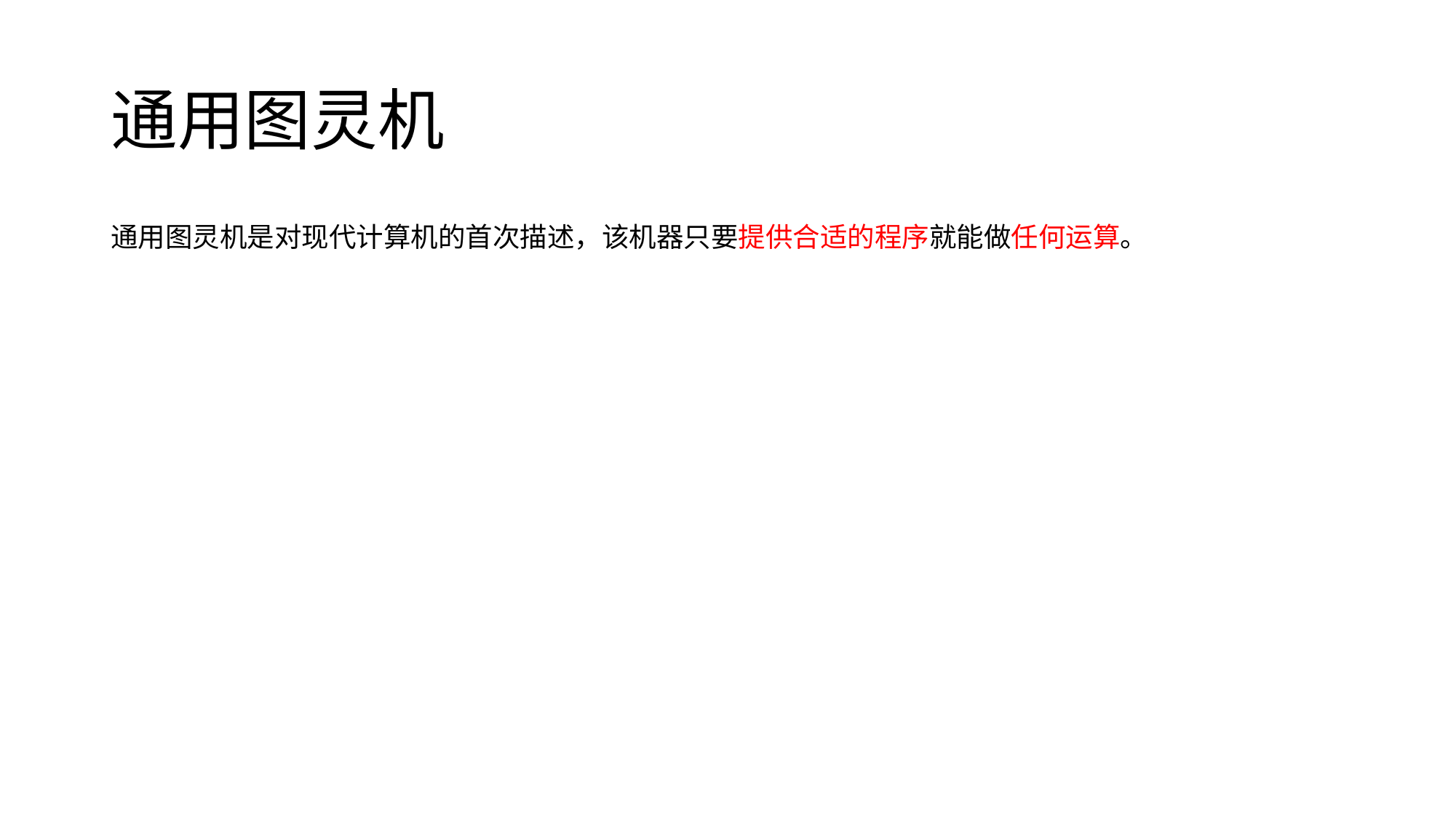

# 通用图灵机
通用图灵机是对现代计算机的首次描述，该机器只要提供合适的程序就能做任何运算。